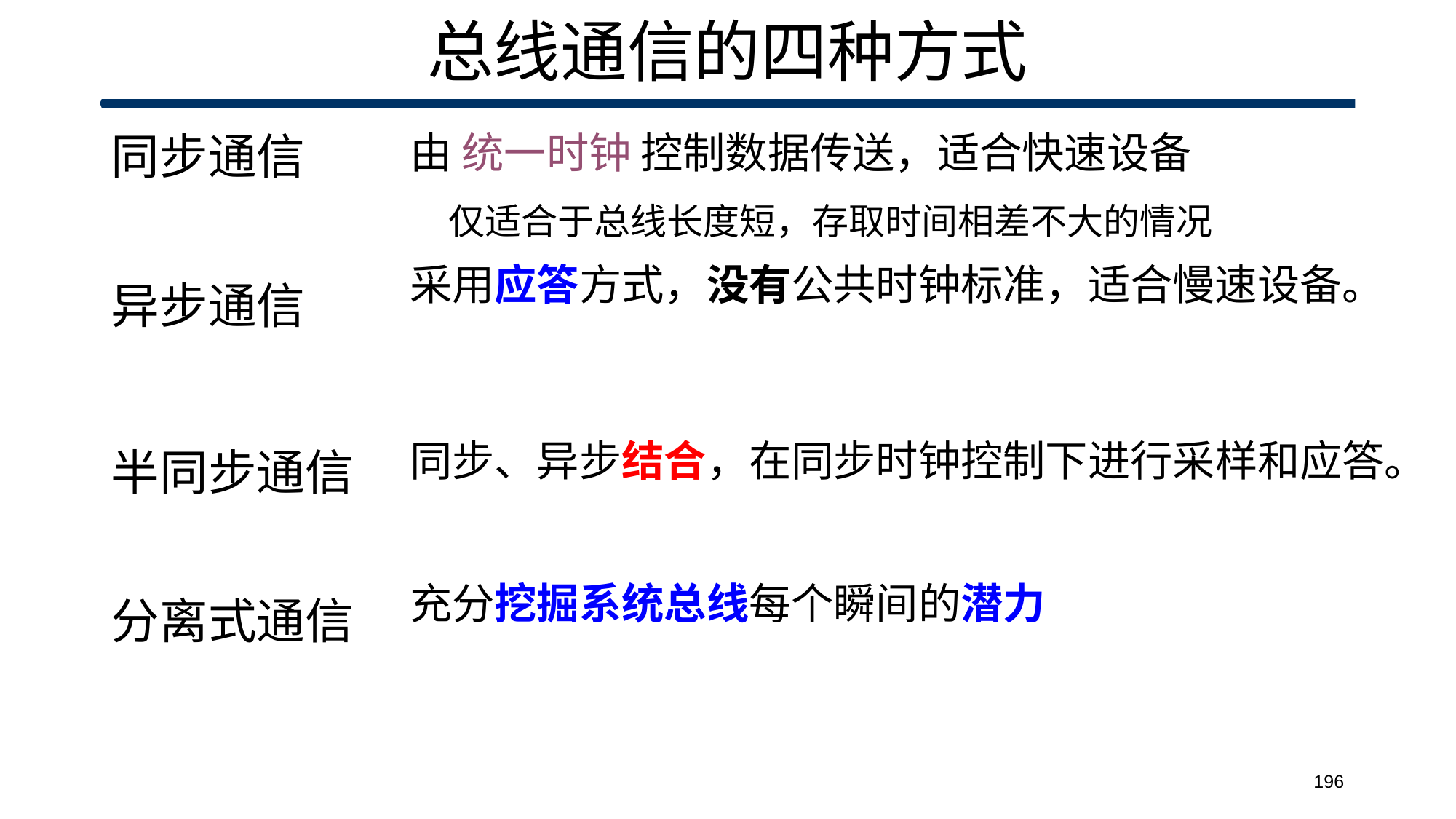

# 总线通信的四种方式
同步通信
异步通信
半同步通信
分离式通信
由 统一时钟 控制数据传送，适合快速设备
   仅适合于总线长度短，存取时间相差不大的情况
采用应答方式，没有公共时钟标准，适合慢速设备。

同步、异步结合，在同步时钟控制下进行采样和应答。
充分挖掘系统总线每个瞬间的潜力
196